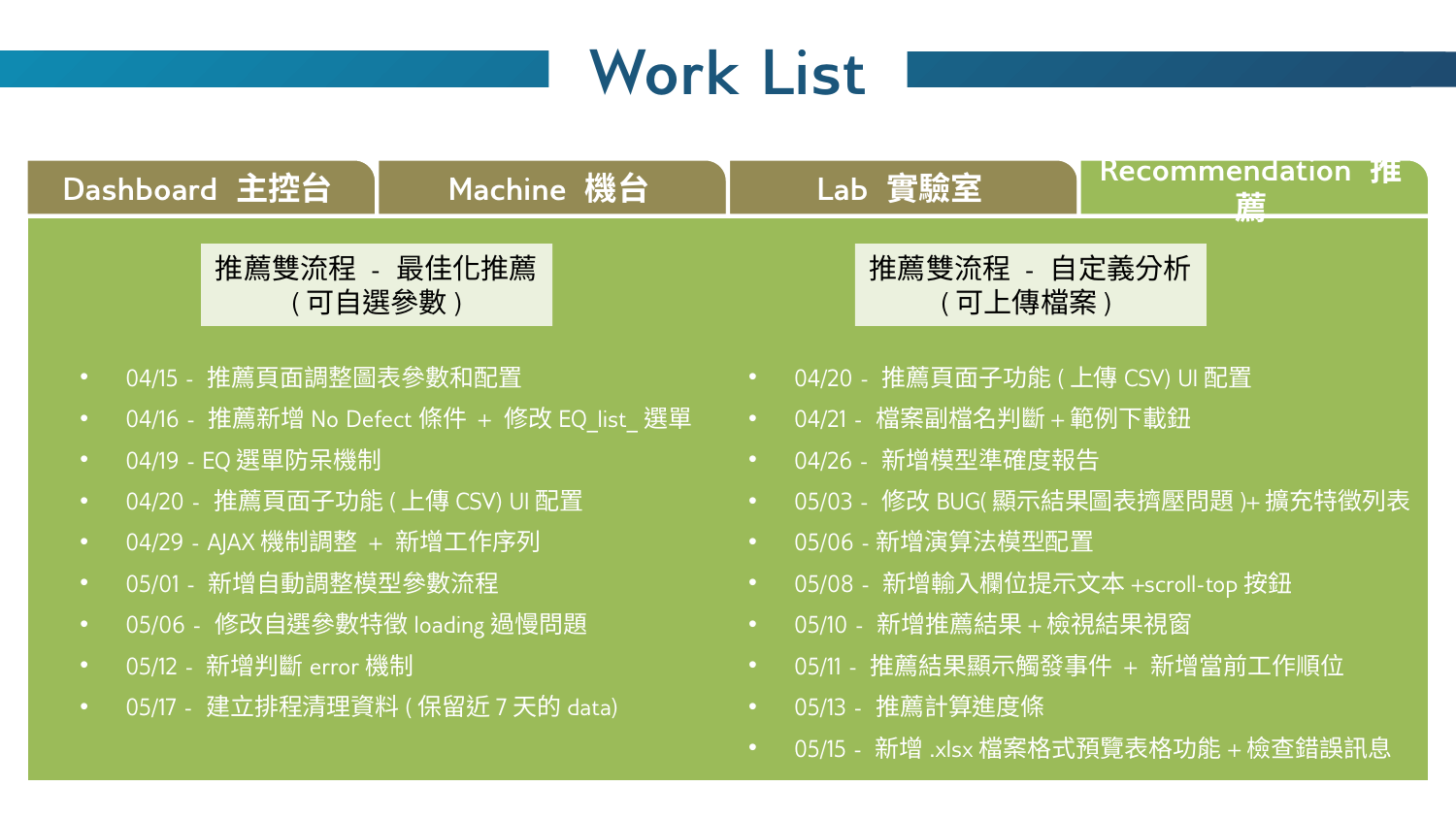

Work List
Dashboard 主控台
Machine 機台
Lab 實驗室
Recommendation 推薦

推薦雙流程 - 最佳化推薦
(可自選參數)
推薦雙流程 - 自定義分析
(可上傳檔案)
04/15 - 推薦頁面調整圖表參數和配置
04/16 - 推薦新增No Defect條件 + 修改EQ_list_選單
04/19 - EQ選單防呆機制
04/20 - 推薦頁面子功能(上傳CSV) UI配置
04/29 - AJAX機制調整 + 新增工作序列
05/01 - 新增自動調整模型參數流程
05/06 - 修改自選參數特徵loading過慢問題
05/12 - 新增判斷error機制
05/17 - 建立排程清理資料(保留近7天的data)

04/20 - 推薦頁面子功能(上傳CSV) UI配置
04/21 - 檔案副檔名判斷+範例下載鈕
04/26 - 新增模型準確度報告
05/03 - 修改BUG(顯示結果圖表擠壓問題)+擴充特徵列表
05/06 -新增演算法模型配置
05/08 - 新增輸入欄位提示文本+scroll-top按鈕
05/10 - 新增推薦結果+檢視結果視窗
05/11 - 推薦結果顯示觸發事件 + 新增當前工作順位
05/13 - 推薦計算進度條
05/15 - 新增.xlsx檔案格式預覽表格功能+檢查錯誤訊息